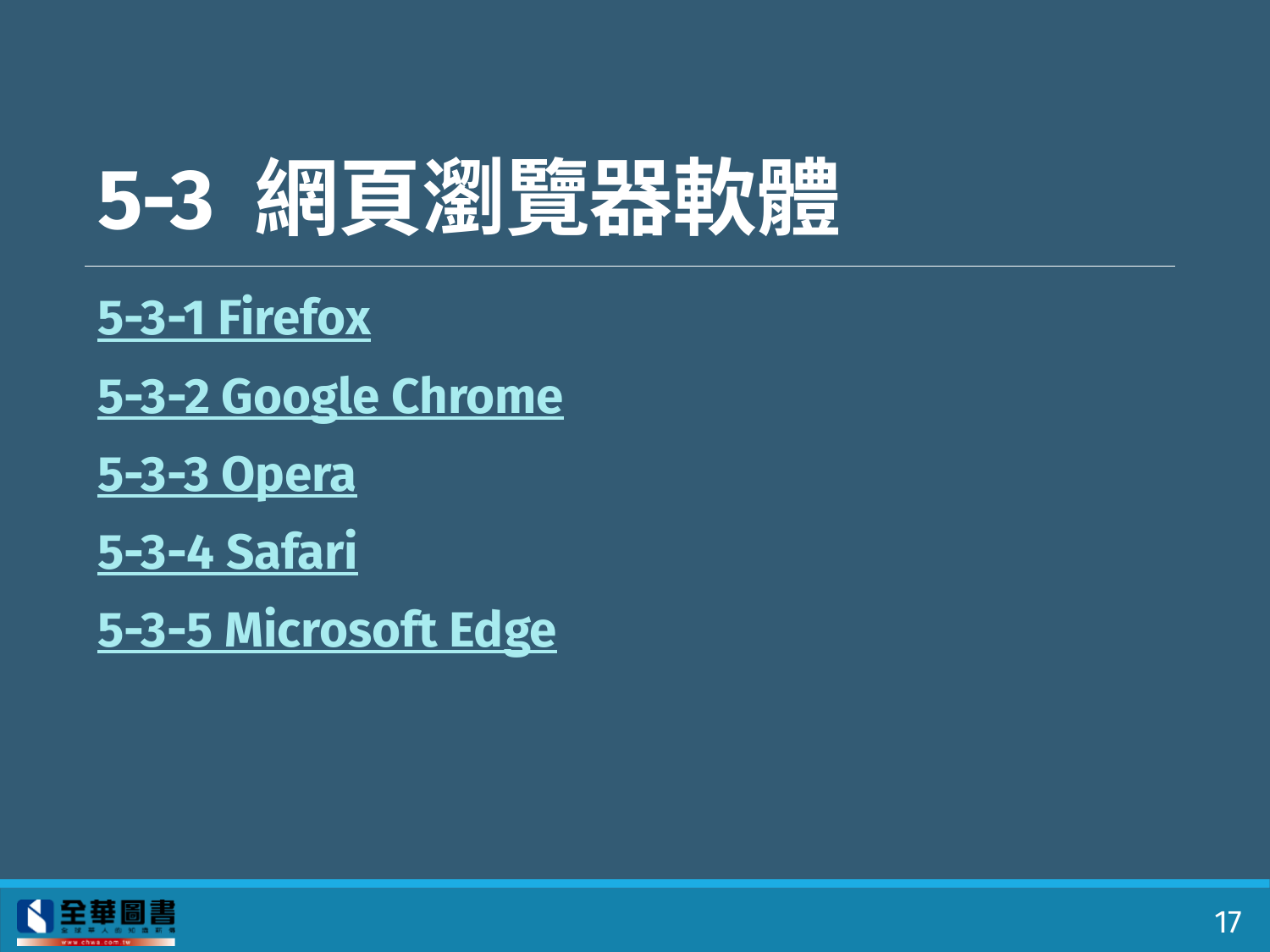

# 5-3 網頁瀏覽器軟體
5-3-1	 Firefox
5-3-2	 Google Chrome
5-3-3	 Opera
5-3-4	 Safari
5-3-5	 Microsoft Edge
17